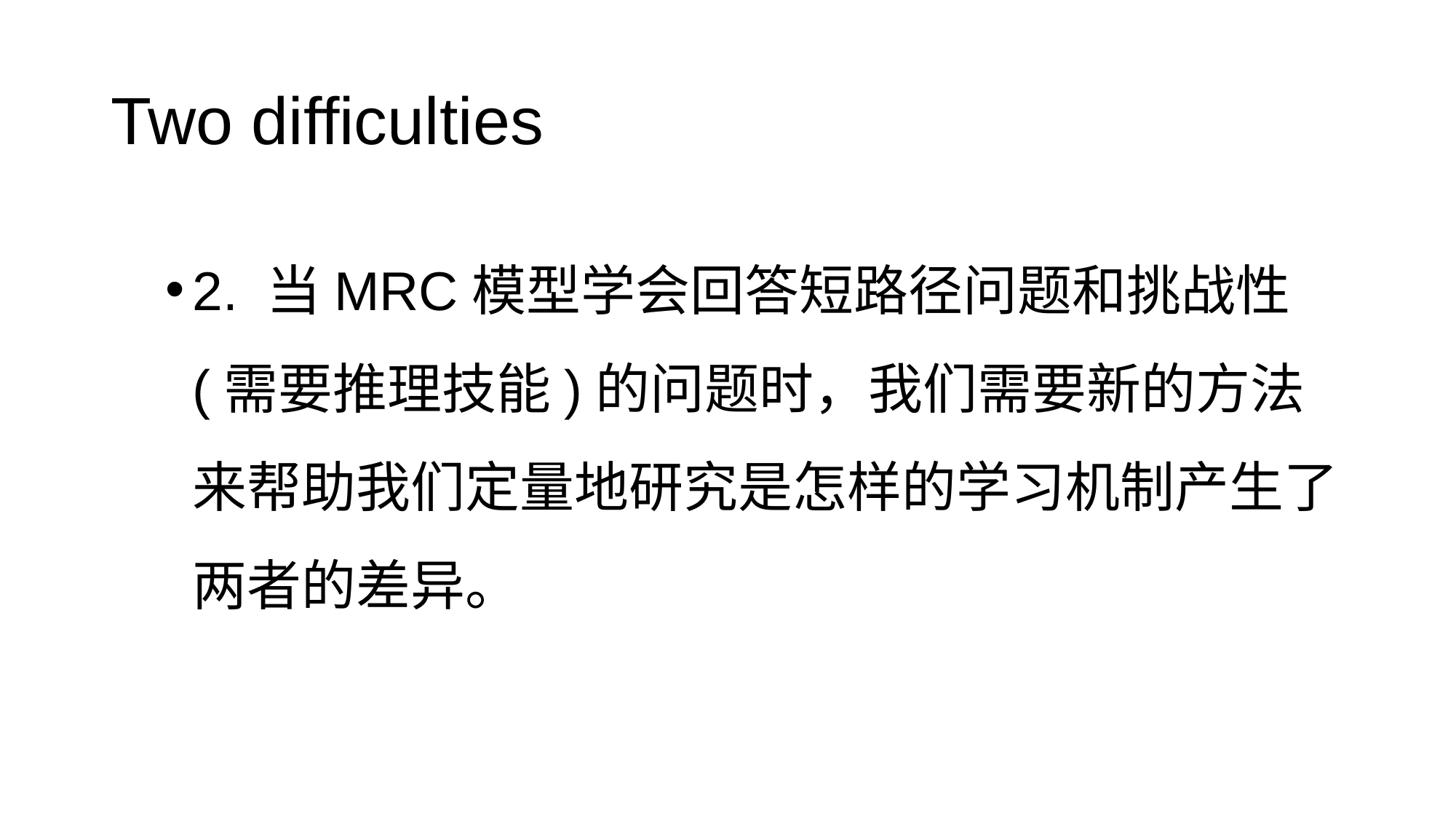

# Two difficulties
2. 当MRC模型学会回答短路径问题和挑战性(需要推理技能)的问题时，我们需要新的方法来帮助我们定量地研究是怎样的学习机制产生了两者的差异。